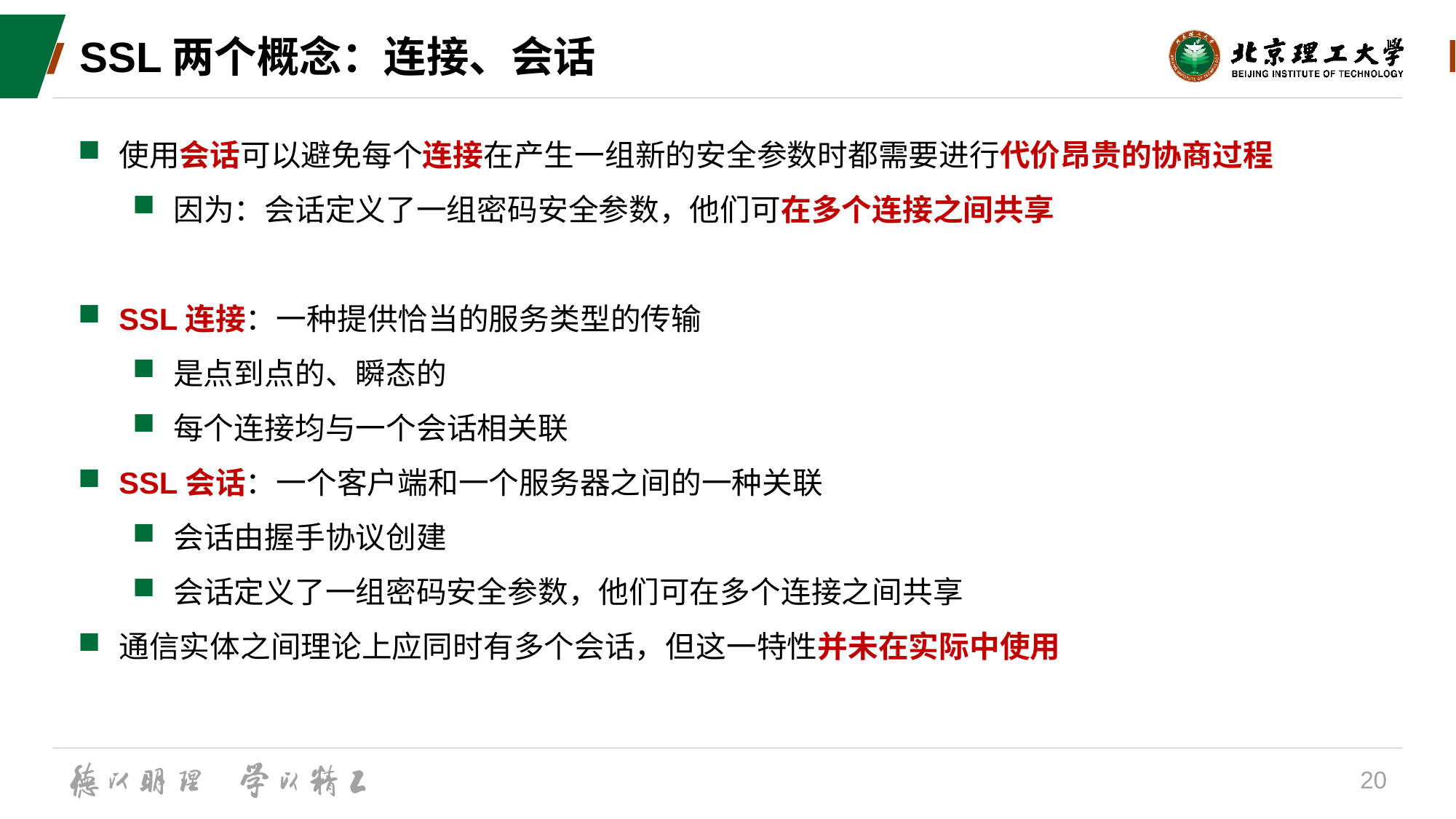

# SSL两个概念：连接、会话
使用会话可以避免每个连接在产生一组新的安全参数时都需要进行代价昂贵的协商过程
因为：会话定义了一组密码安全参数，他们可在多个连接之间共享

SSL连接：一种提供恰当的服务类型的传输
是点到点的、瞬态的
每个连接均与一个会话相关联
SSL会话：一个客户端和一个服务器之间的一种关联
会话由握手协议创建
会话定义了一组密码安全参数，他们可在多个连接之间共享
通信实体之间理论上应同时有多个会话，但这一特性并未在实际中使用